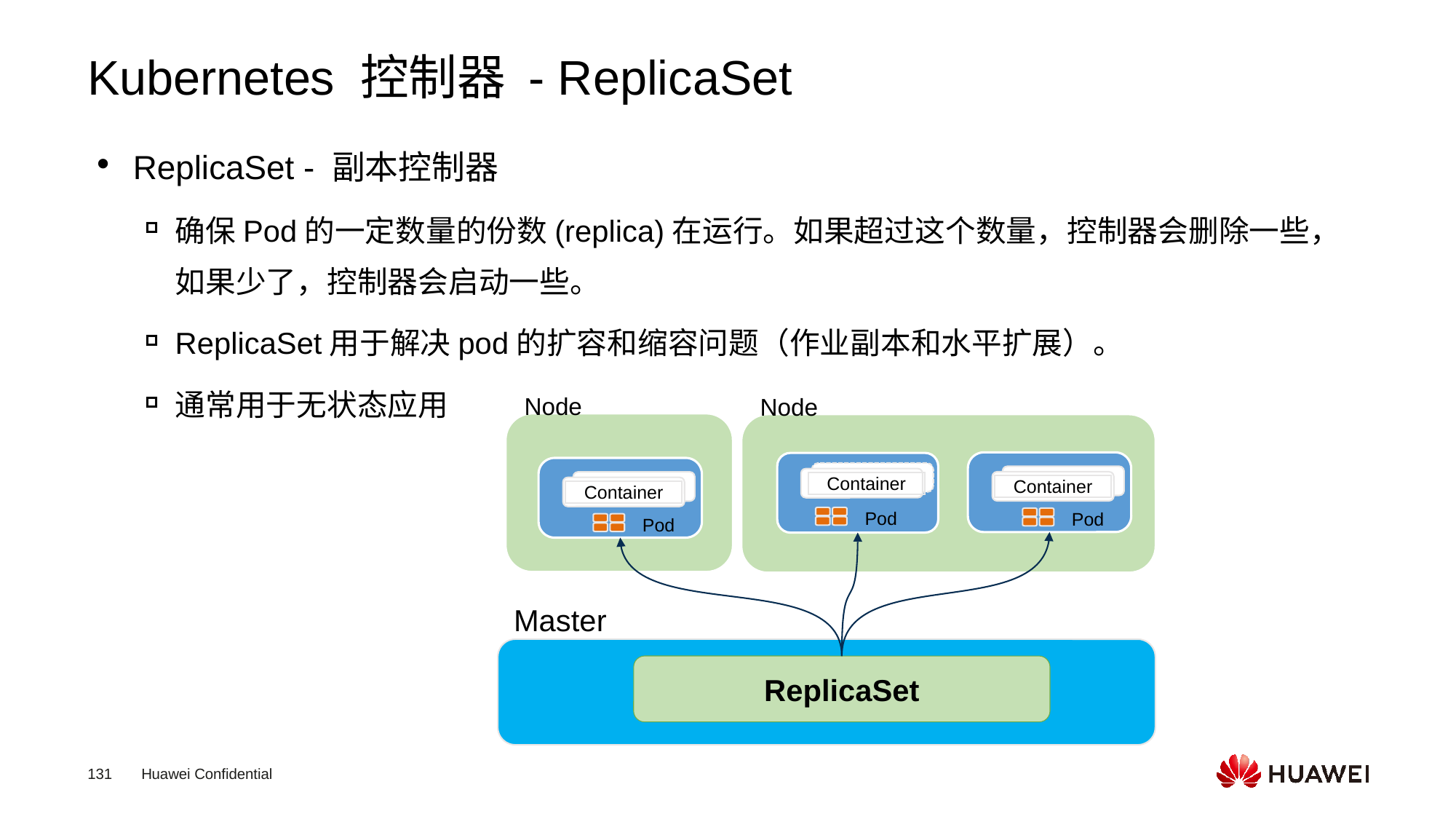

# Kubernetes 控制器 - ReplicaSet
ReplicaSet - 副本控制器
确保Pod的一定数量的份数(replica)在运行。如果超过这个数量，控制器会删除一些，如果少了，控制器会启动一些。
ReplicaSet用于解决pod的扩容和缩容问题（作业副本和水平扩展）。
通常用于无状态应用

Node

Node

Container
Container

Container

Pod

Pod

Pod
Master

ReplicaSet